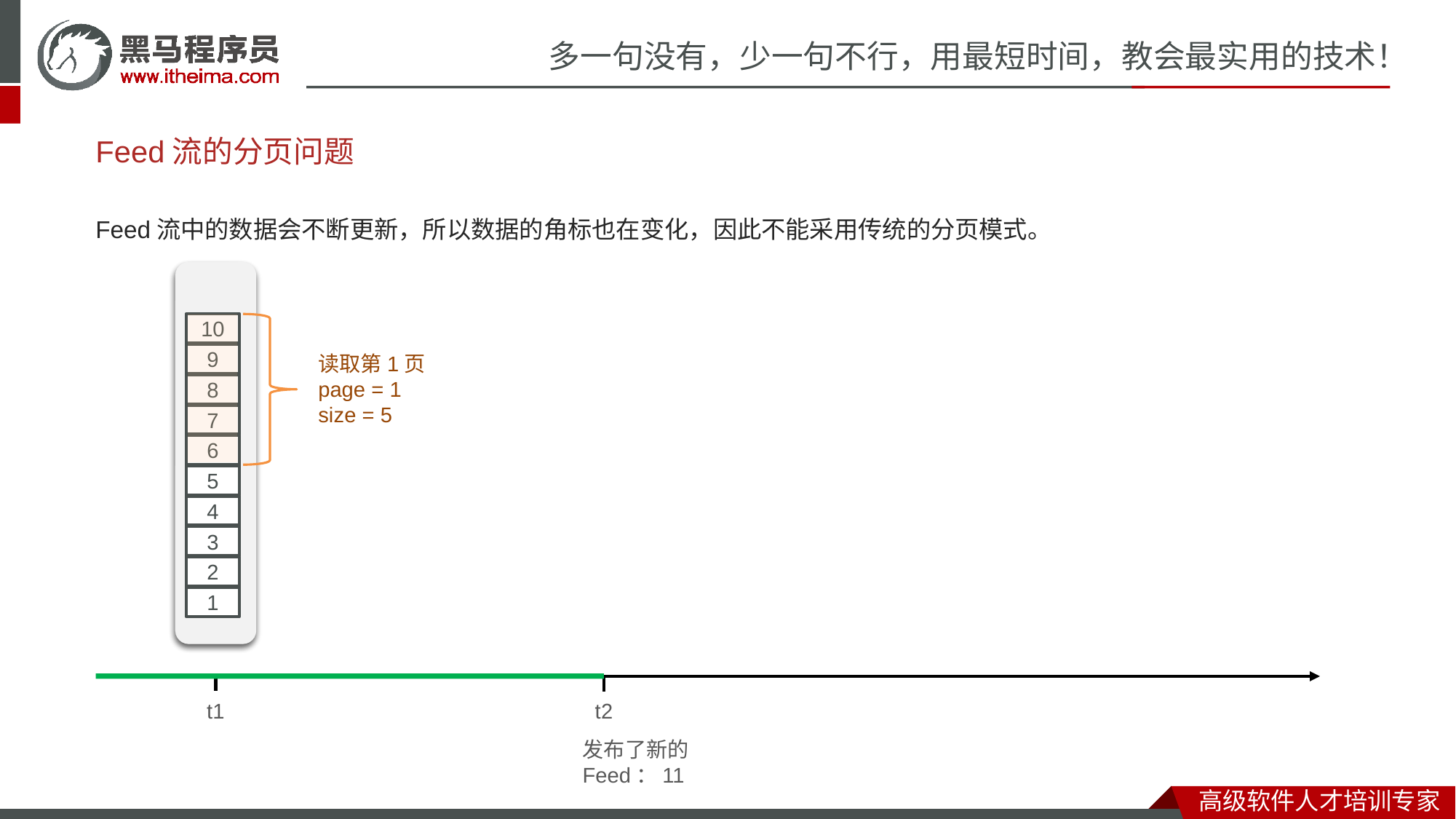

Feed流的分页问题
Feed流中的数据会不断更新，所以数据的角标也在变化，因此不能采用传统的分页模式。

10

9
8
7
6
5
4
3
2
1
10

9
读取第1页
page = 1
size = 5
8
7
6
5
4
3
2
1

t1
t2
发布了新的Feed：11